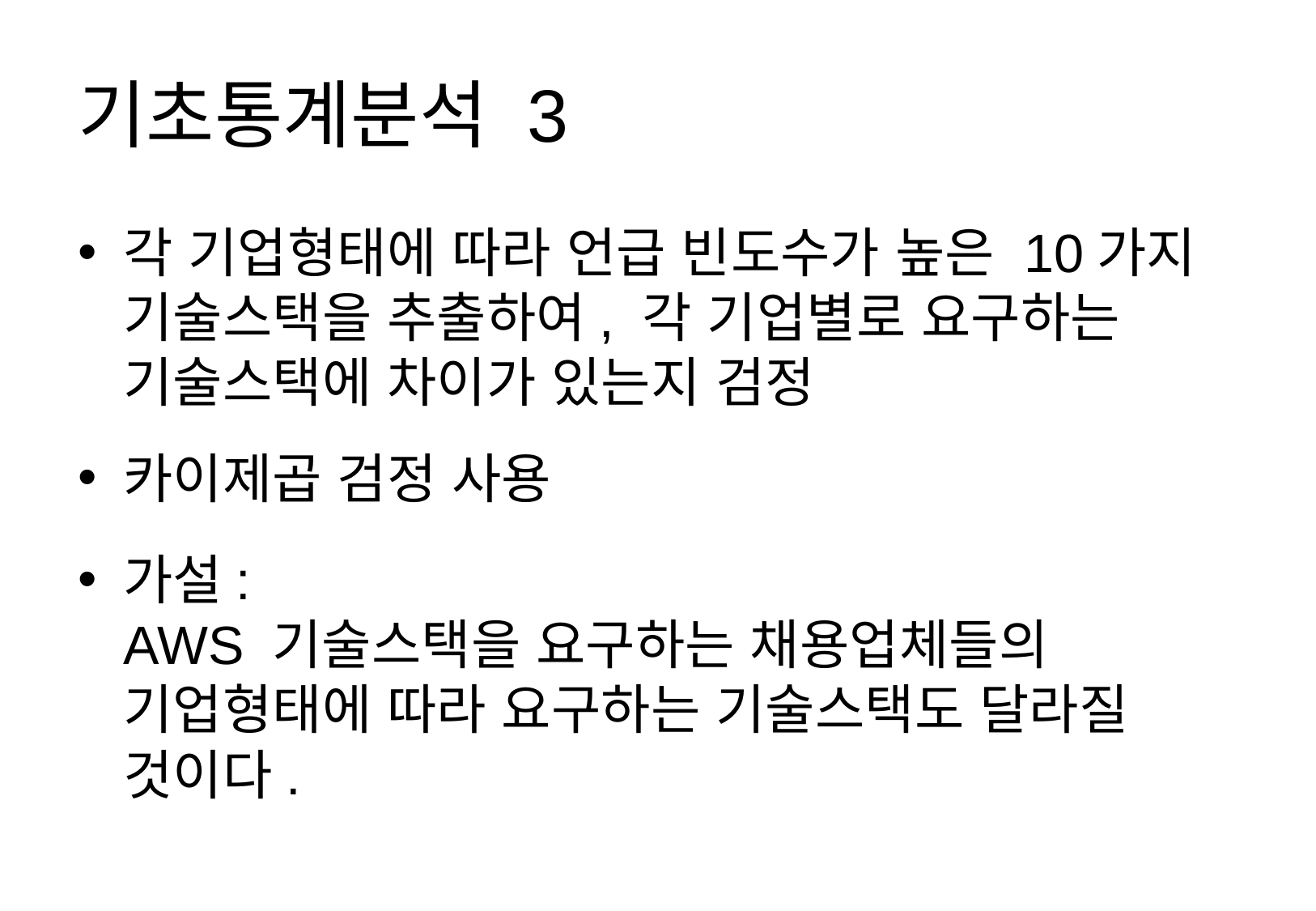

# 기초통계분석 3
각 기업형태에 따라 언급 빈도수가 높은 10가지 기술스택을 추출하여, 각 기업별로 요구하는 기술스택에 차이가 있는지 검정
카이제곱 검정 사용

가설:
AWS 기술스택을 요구하는 채용업체들의 기업형태에 따라 요구하는 기술스택도 달라질 것이다.